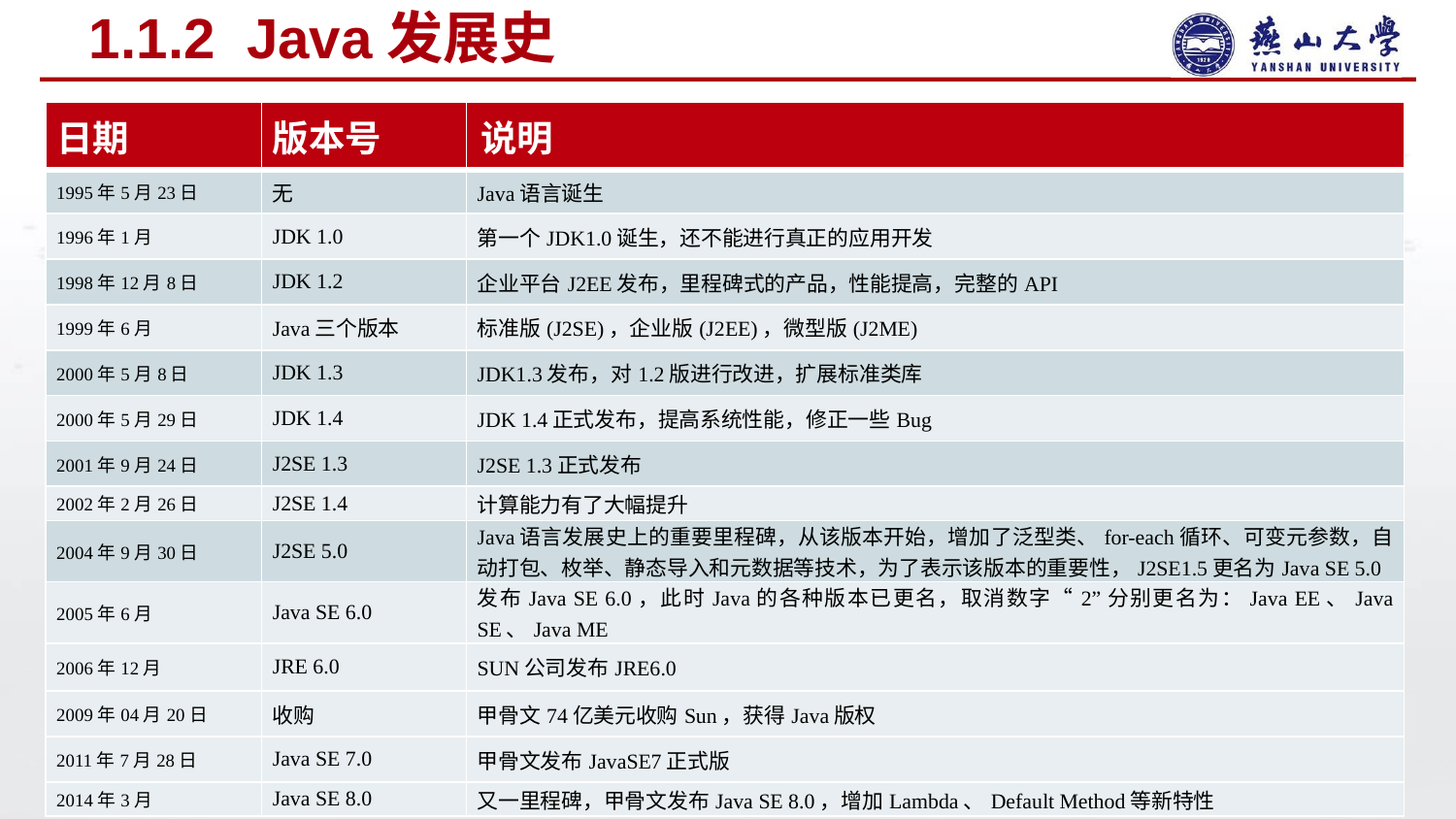

# 1.1.2  Java发展史
| 日期 | 版本号 | 说明 |
| --- | --- | --- |
| 1995年5月23日 | 无 | Java语言诞生 |
| 1996年1月 | JDK 1.0 | 第一个JDK1.0诞生，还不能进行真正的应用开发 |
| 1998年12月8日 | JDK 1.2 | 企业平台J2EE发布，里程碑式的产品，性能提高，完整的API |
| 1999年6月 | Java三个版本 | 标准版(J2SE)，企业版(J2EE)，微型版(J2ME) |
| 2000年5月8日 | JDK 1.3 | JDK1.3发布，对1.2版进行改进，扩展标准类库 |
| 2000年5月29日 | JDK 1.4 | JDK 1.4正式发布，提高系统性能，修正一些Bug |
| 2001年9月24日 | J2SE 1.3 | J2SE 1.3正式发布 |
| 2002年2月26日 | J2SE 1.4 | 计算能力有了大幅提升 |
| 2004年9月30日 | J2SE 5.0 | Java语言发展史上的重要里程碑，从该版本开始，增加了泛型类、for-each循环、可变元参数，自动打包、枚举、静态导入和元数据等技术，为了表示该版本的重要性，J2SE1.5更名为Java SE 5.0 |
| 2005年6月 | Java SE 6.0 | 发布Java SE 6.0，此时Java的各种版本已更名，取消数字“2”分别更名为：Java EE、Java SE、Java ME |
| 2006年12月 | JRE 6.0 | SUN公司发布JRE6.0 |
| 2009年04月20日 | 收购 | 甲骨文74亿美元收购Sun，获得Java版权 |
| 2011年7月28日 | Java SE 7.0 | 甲骨文发布JavaSE7正式版 |
| 2014年3月 | Java SE 8.0 | 又一里程碑，甲骨文发布Java SE 8.0，增加Lambda、Default Method等新特性 |